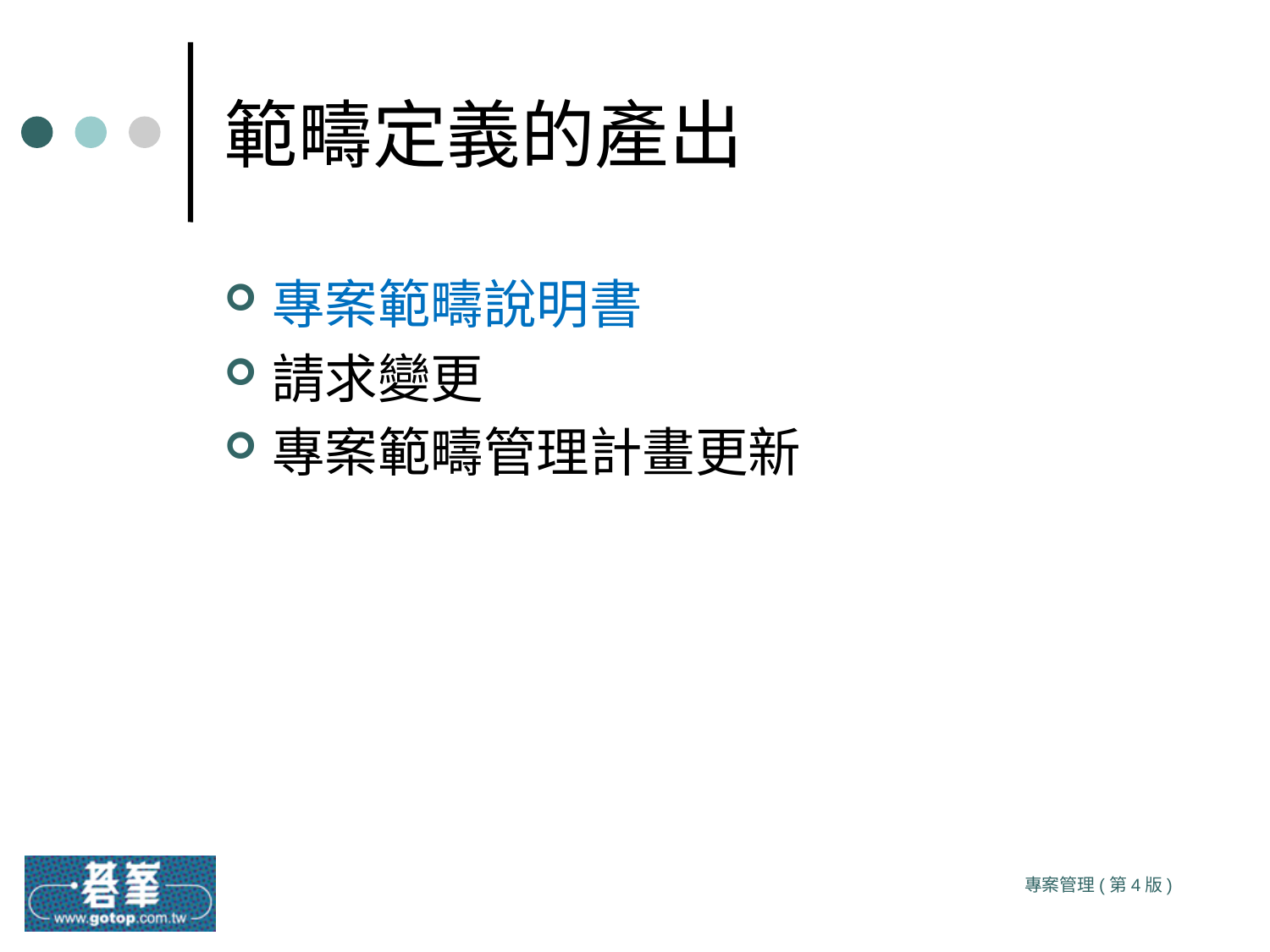

# 範疇定義的產出
專案範疇說明書
請求變更
專案範疇管理計畫更新
專案管理(第4版)